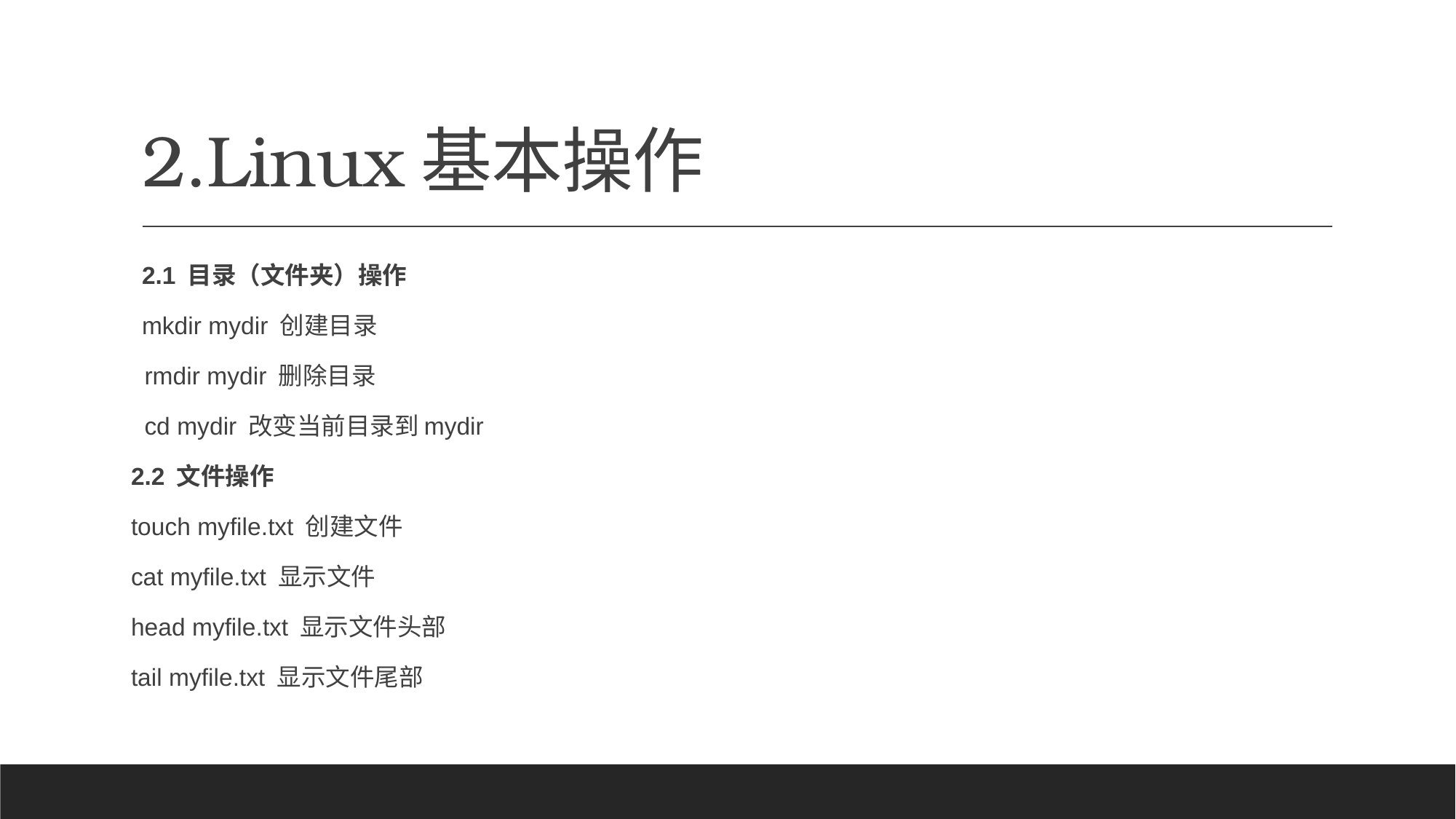

# 2.Linux基本操作
2.1 目录（文件夹）操作
mkdir mydir 创建目录
  rmdir mydir 删除目录
  cd mydir 改变当前目录到mydir
2.2 文件操作
touch myfile.txt 创建文件
cat myfile.txt 显示文件
head myfile.txt 显示文件头部
tail myfile.txt 显示文件尾部